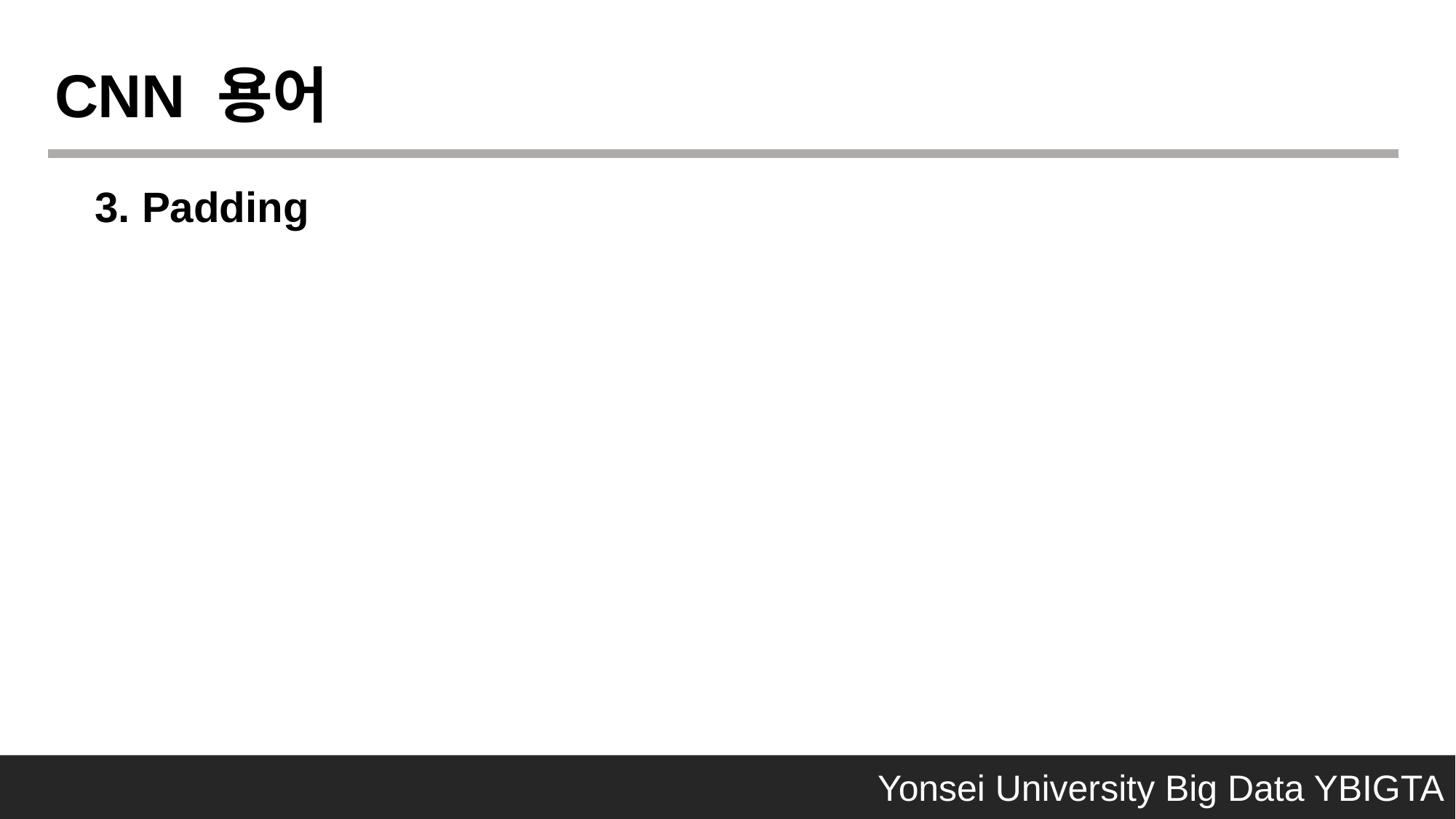

CNN 용어
3. Padding

 Yonsei University Big Data YBIGTA